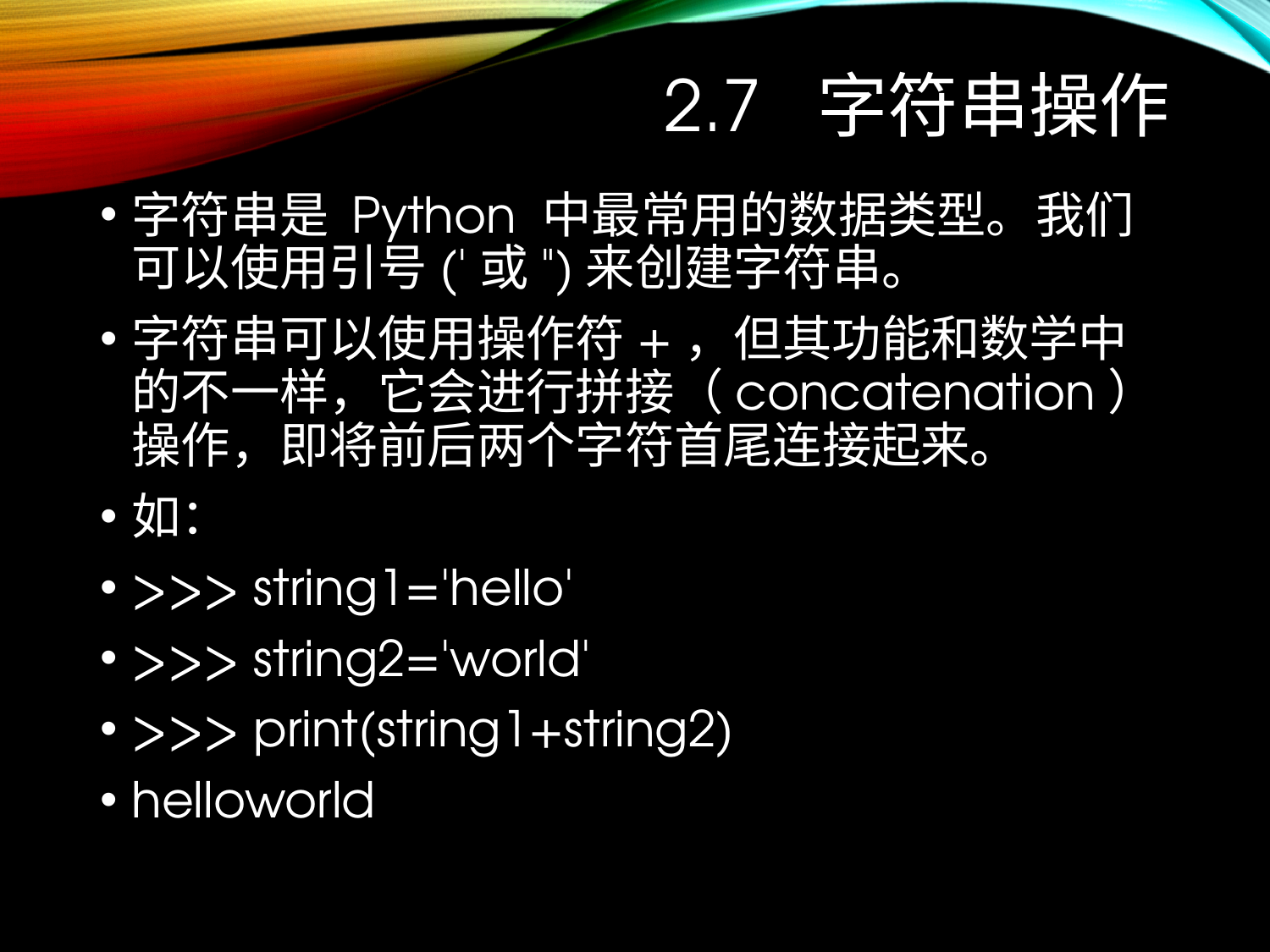

# 2.7  字符串操作
字符串是 Python 中最常用的数据类型。我们可以使用引号('或")来创建字符串。
字符串可以使用操作符+，但其功能和数学中的不一样，它会进行拼接（concatenation）操作，即将前后两个字符首尾连接起来。
如：
>>> string1='hello'
>>> string2='world'
>>> print(string1+string2)
helloworld